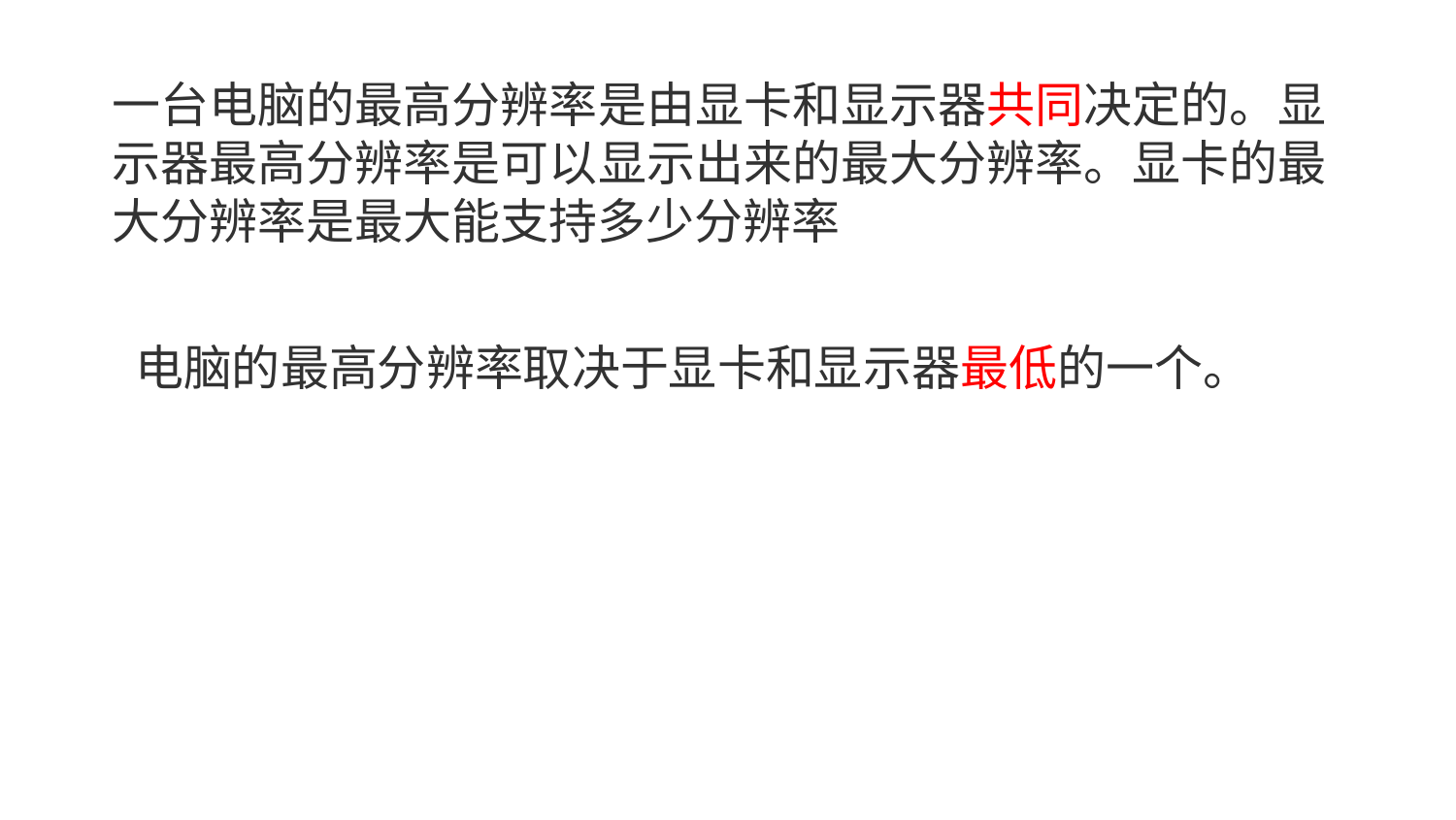

# 一台电脑的最高分辨率是由显卡和显示器共同决定的。显 示器最高分辨率是可以显示出来的最大分辨率。显卡的最 大分辨率是最大能支持多少分辨率
电脑的最高分辨率取决于显卡和显示器最低的一个。